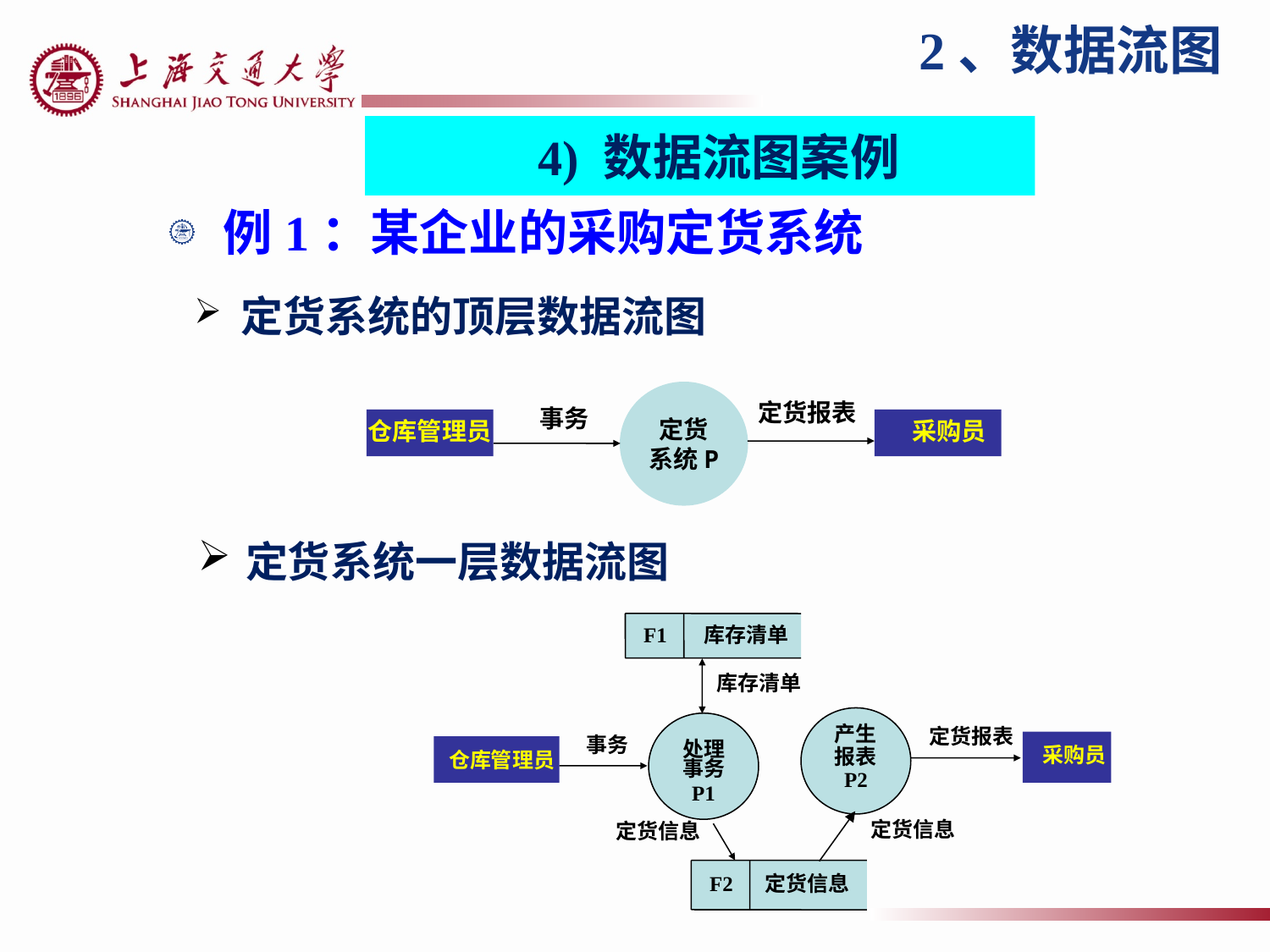

2、数据流图
4) 数据流图案例
例1：某企业的采购定货系统
 定货系统的顶层数据流图
定货
系统P
定货报表
事务
仓库管理员
   采购员

定货系统一层数据流图
   F1      库存清单

库存清单
产生
报表
P2
处理
事务
P1
定货报表
事务
  采购员
 仓库管理员

定货信息
定货信息

   F2     定货信息